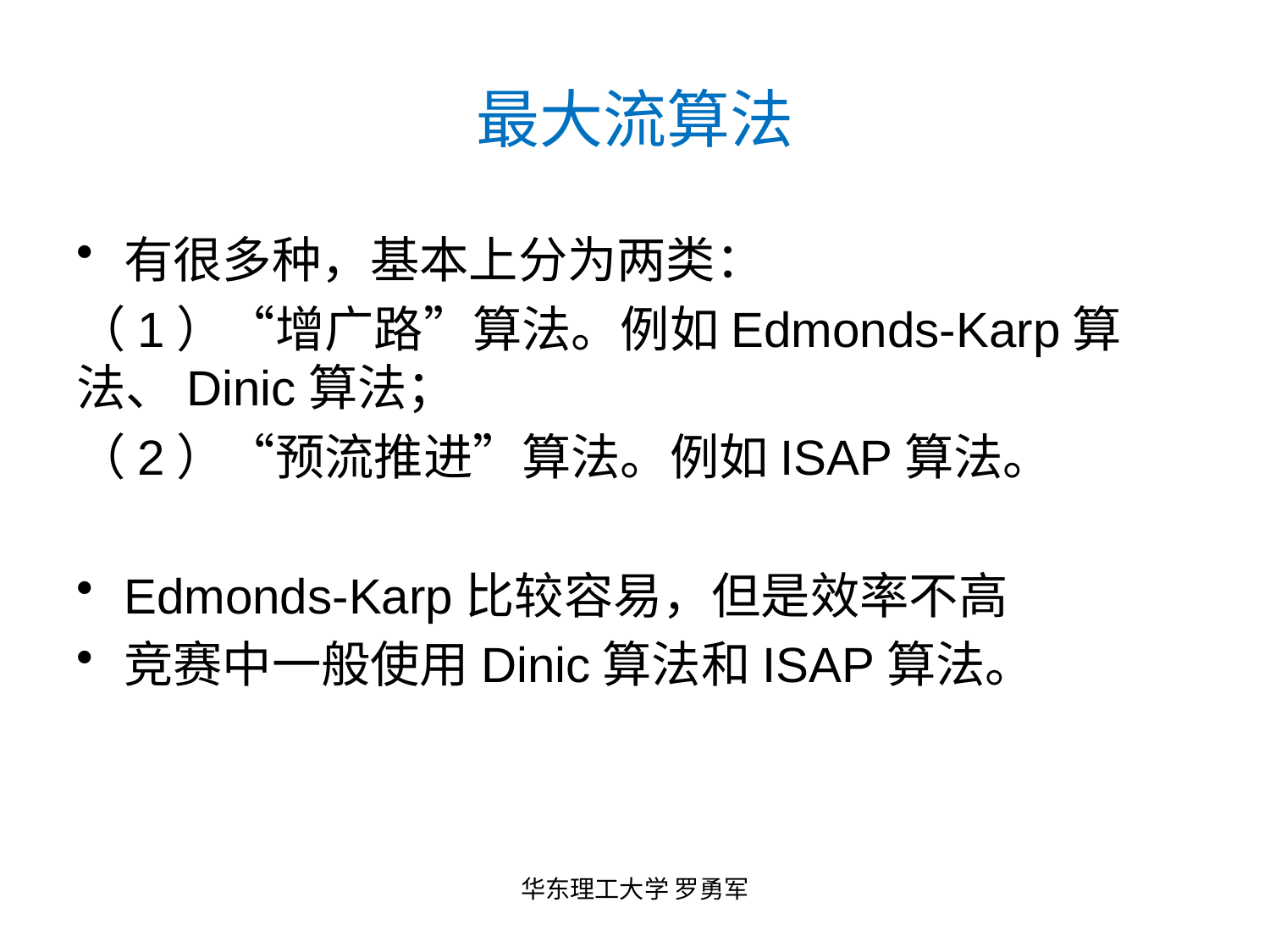

# 最大流算法
有很多种，基本上分为两类：
（1）“增广路”算法。例如Edmonds-Karp算法、Dinic算法；
（2）“预流推进”算法。例如ISAP算法。

Edmonds-Karp比较容易，但是效率不高
竞赛中一般使用Dinic算法和ISAP算法。

华东理工大学 罗勇军